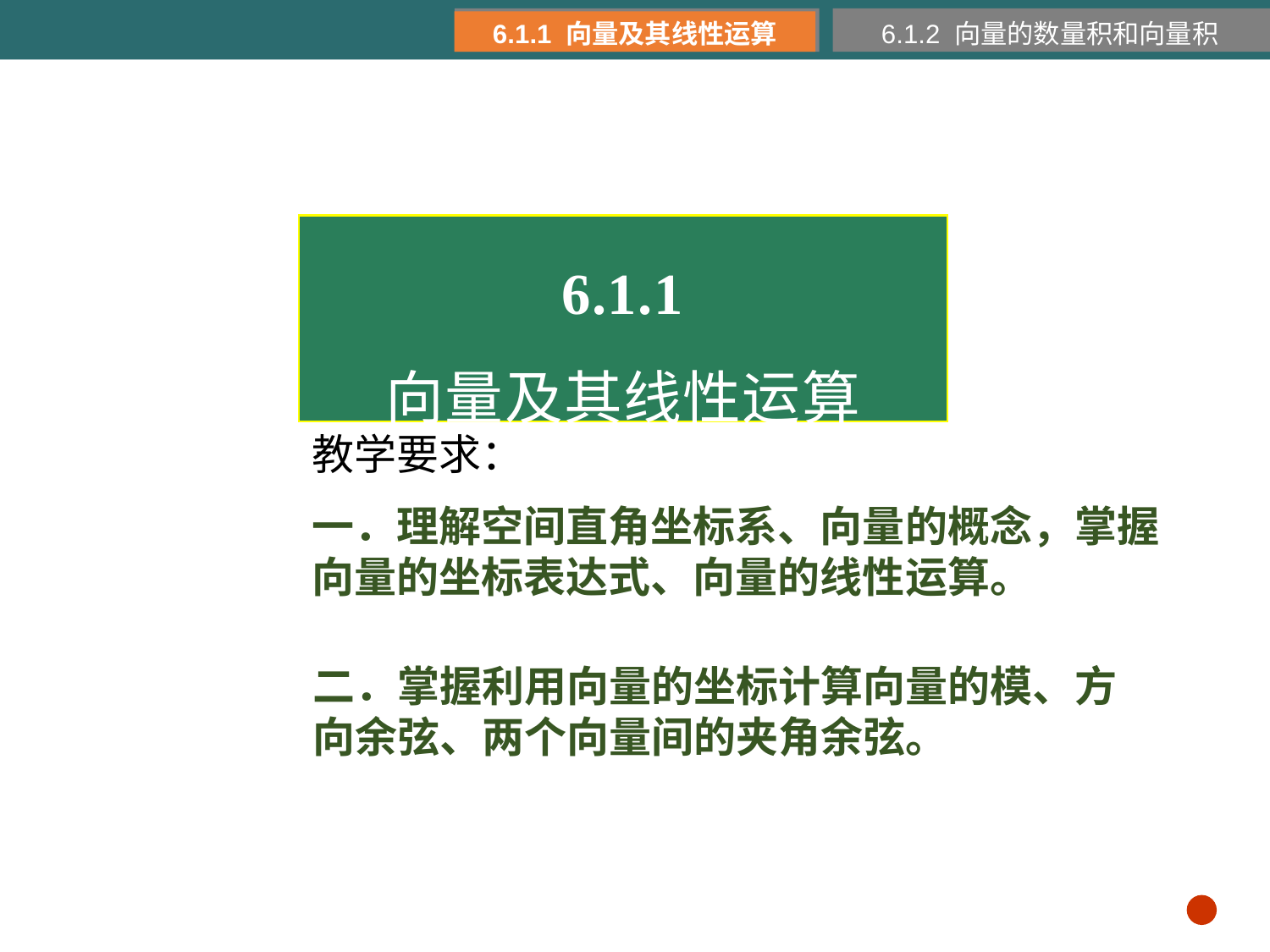

6.1.1 向量及其线性运算
6.1.2 向量的数量积和向量积
6.1.1
向量及其线性运算
教学要求：
一．理解空间直角坐标系、向量的概念，掌握向量的坐标表达式、向量的线性运算。
二．掌握利用向量的坐标计算向量的模、方向余弦、两个向量间的夹角余弦。
4